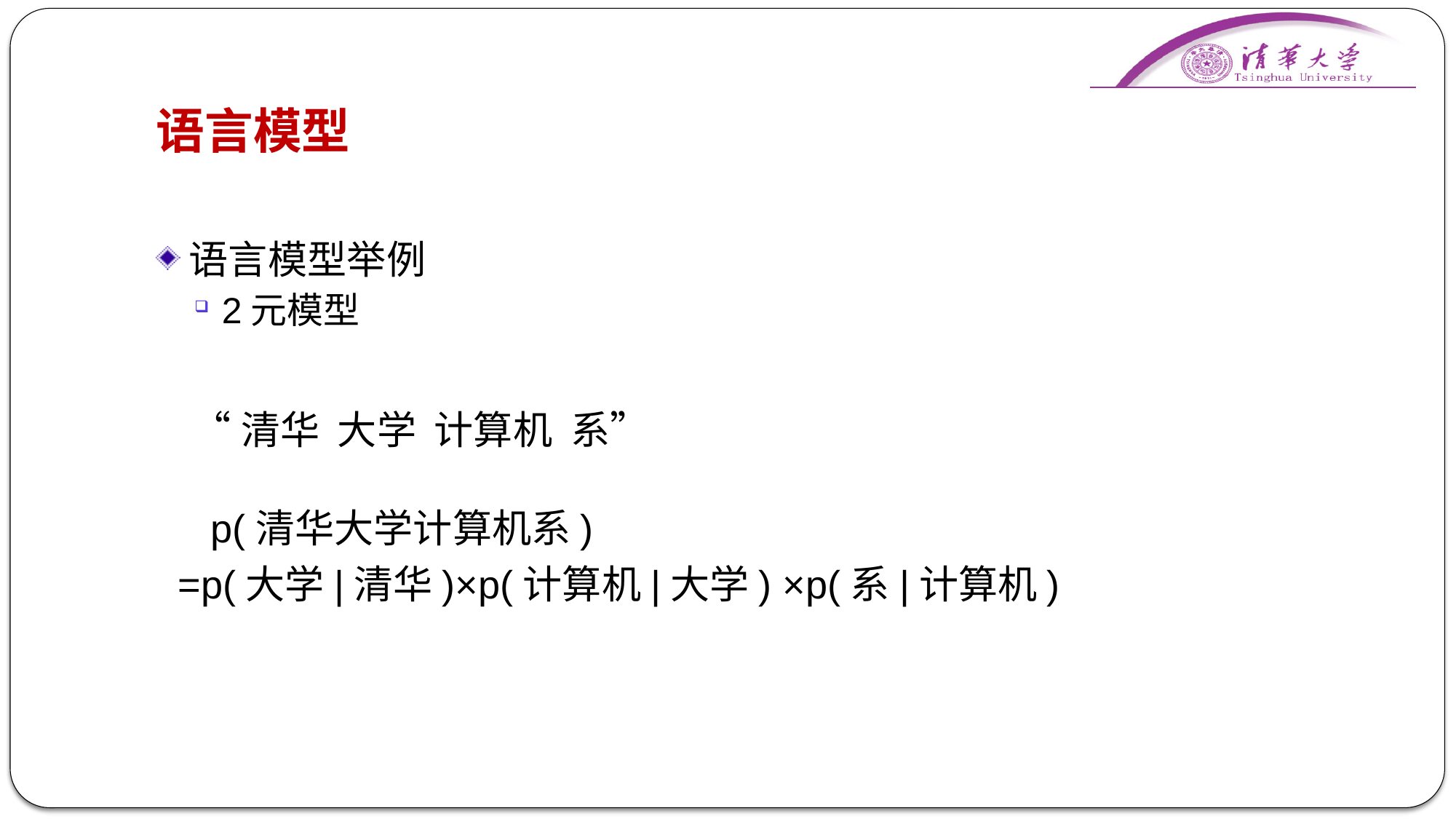

# 语言模型

语言模型举例
2元模型

    “清华  大学  计算机  系”

     p(清华大学计算机系)
  =p(大学|清华)×p(计算机|大学) ×p(系|计算机)